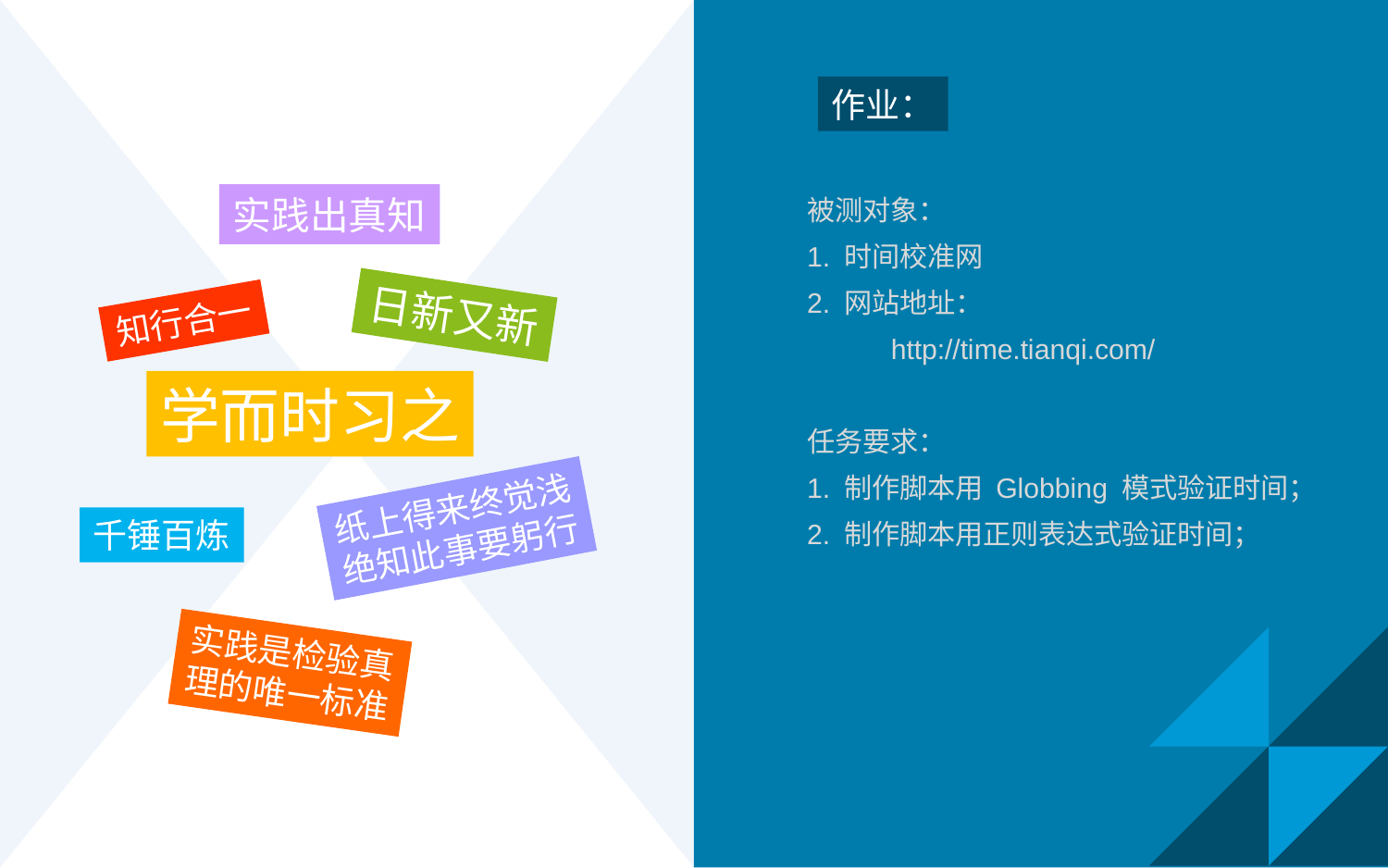

作业：

被测对象：
1. 时间校准网
2. 网站地址：
           http://time.tianqi.com/

任务要求：
1. 制作脚本用 Globbing 模式验证时间；
2. 制作脚本用正则表达式验证时间；

实践出真知

日新又新
知行合一
学而时习之
纸上得来终觉浅
绝知此事要躬行
千锤百炼
实践是检验真
理的唯一标准